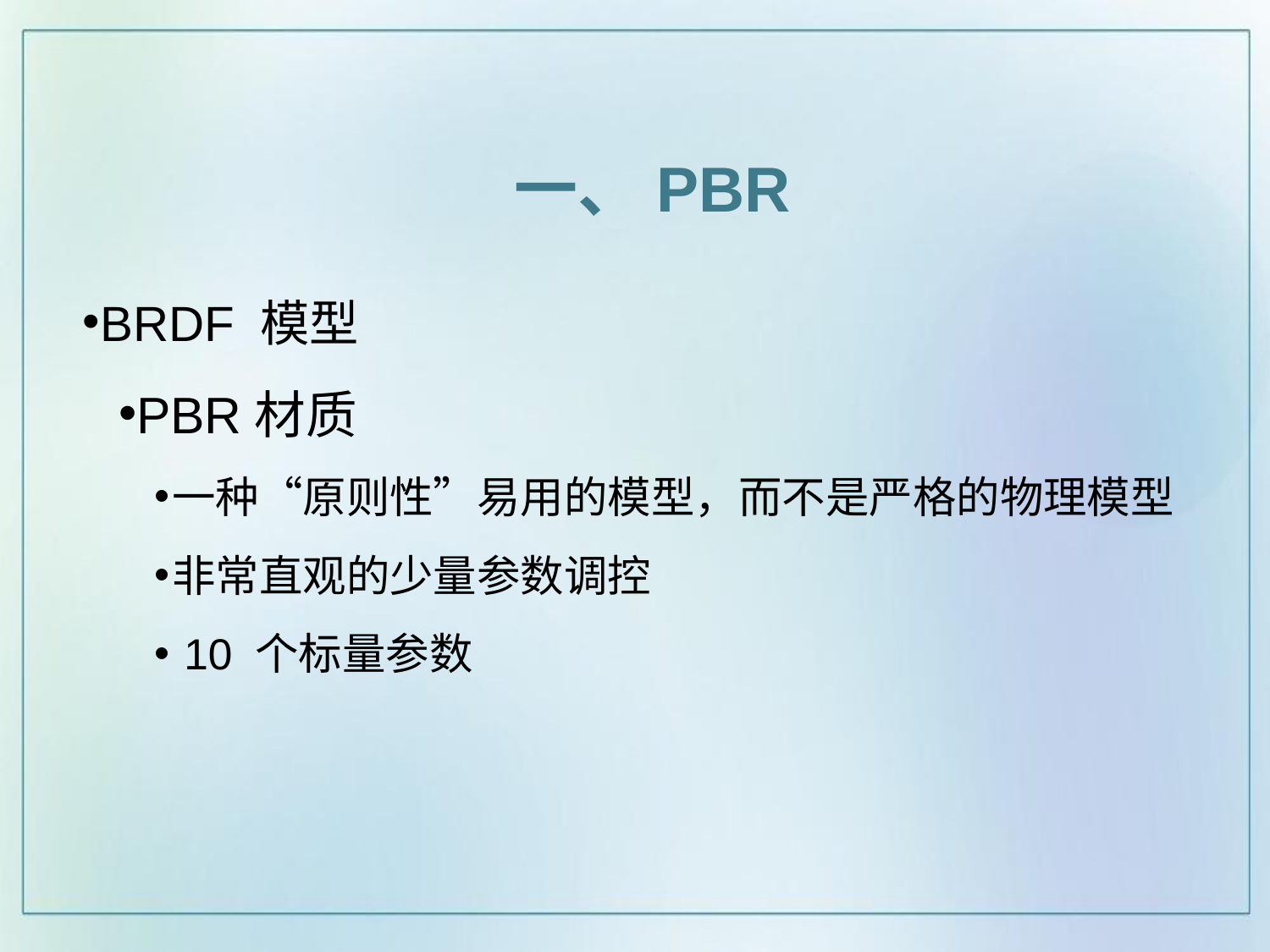

一、PBR
BRDF 模型
PBR材质
一种“原则性”易用的模型，而不是严格的物理模型
非常直观的少量参数调控
 10 个标量参数